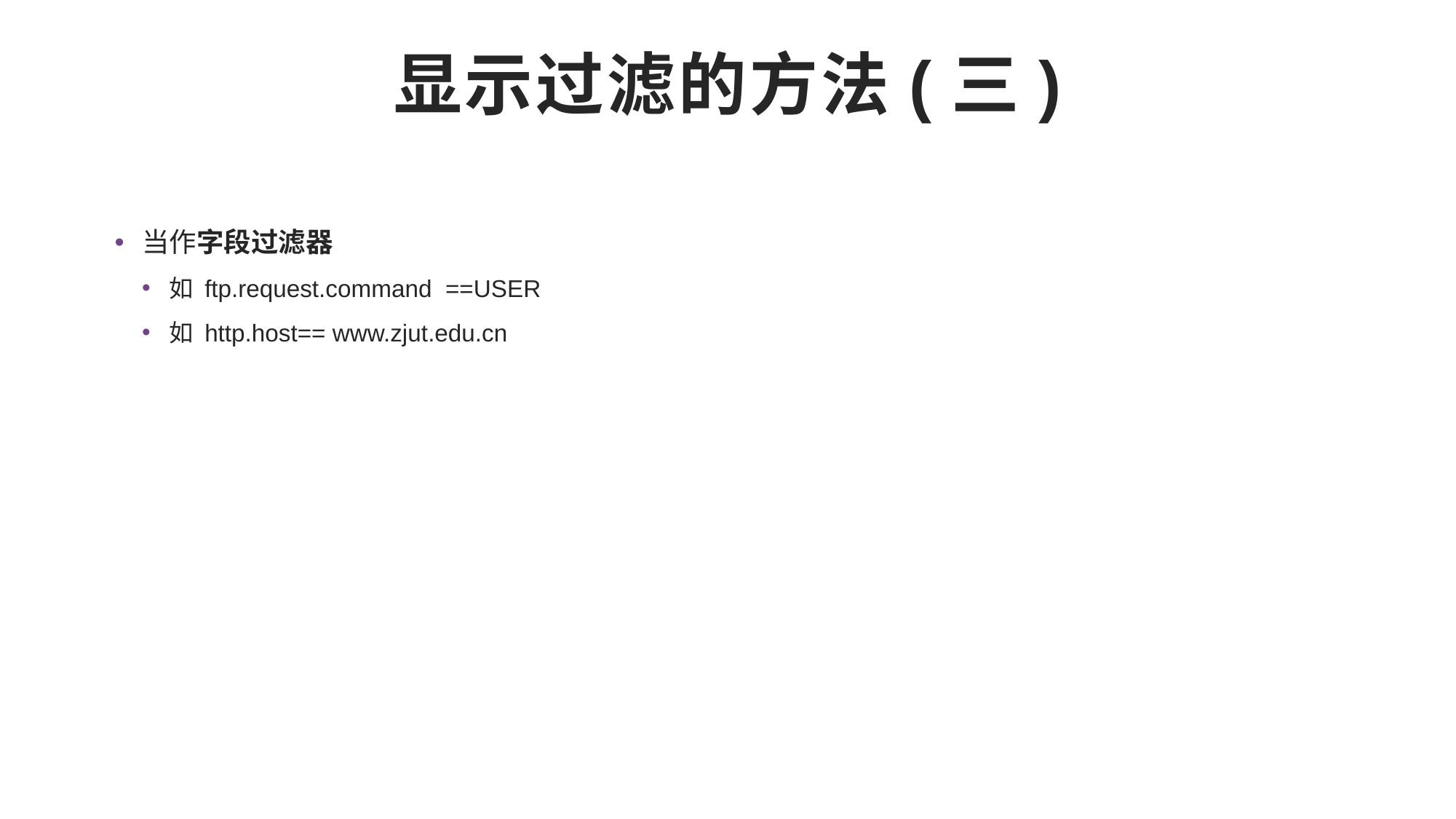

# 显示过滤的方法(三)
当作字段过滤器
如 ftp.request.command  ==USER
如 http.host== www.zjut.edu.cn